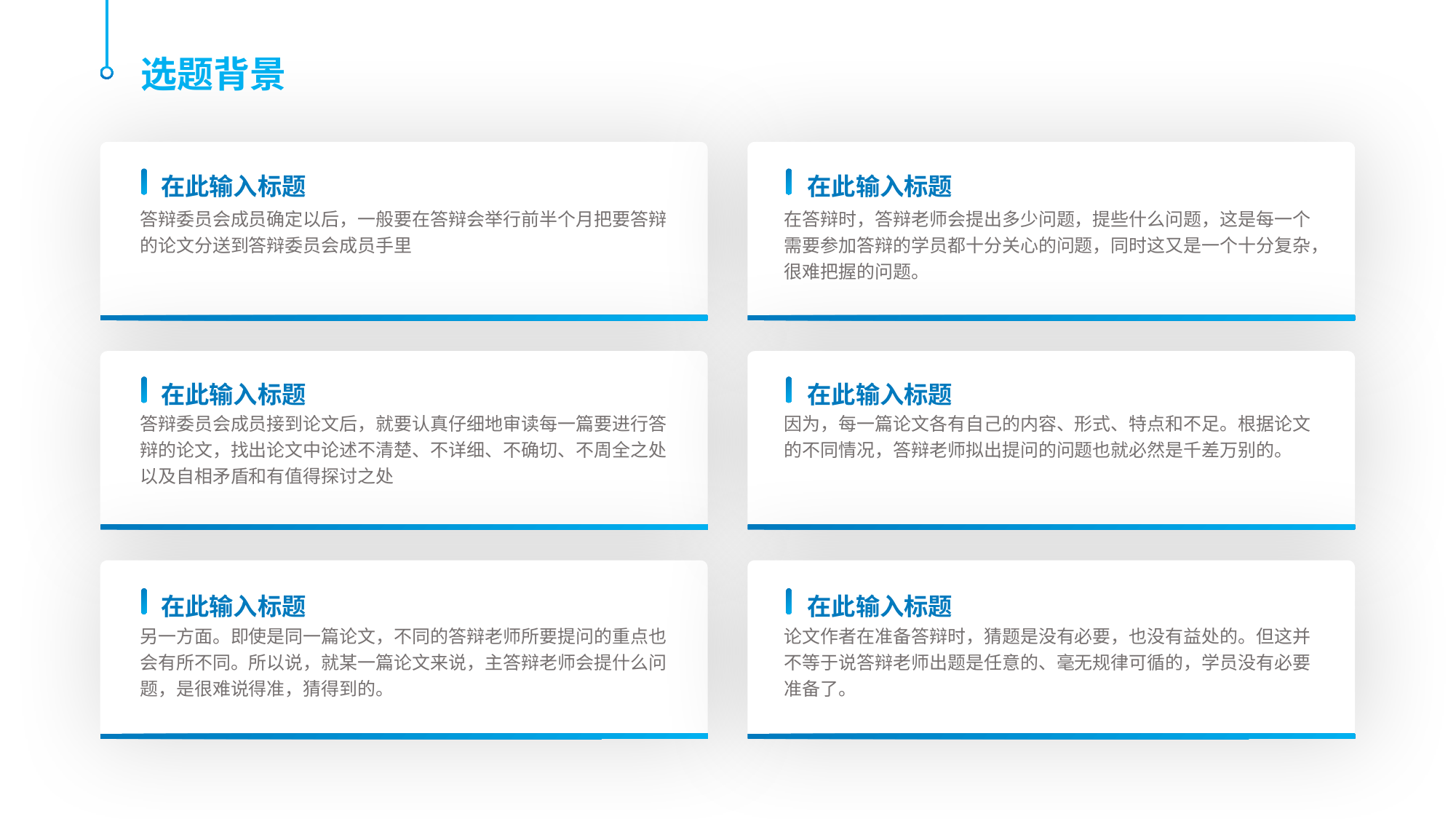

选题背景

在此输入标题
在此输入标题

答辩委员会成员确定以后，一般要在答辩会举行前半个月把要答辩的论文分送到答辩委员会成员手里
在答辩时，答辩老师会提出多少问题，提些什么问题，这是每一个需要参加答辩的学员都十分关心的问题，同时这又是一个十分复杂，很难把握的问题。

在此输入标题
在此输入标题

答辩委员会成员接到论文后，就要认真仔细地审读每一篇要进行答辩的论文，找出论文中论述不清楚、不详细、不确切、不周全之处以及自相矛盾和有值得探讨之处
因为，每一篇论文各有自己的内容、形式、特点和不足。根据论文的不同情况，答辩老师拟出提问的问题也就必然是千差万别的。

在此输入标题
在此输入标题

另一方面。即使是同一篇论文，不同的答辩老师所要提问的重点也会有所不同。所以说，就某一篇论文来说，主答辩老师会提什么问题，是很难说得准，猜得到的。
论文作者在准备答辩时，猜题是没有必要，也没有益处的。但这并不等于说答辩老师出题是任意的、毫无规律可循的，学员没有必要准备了。